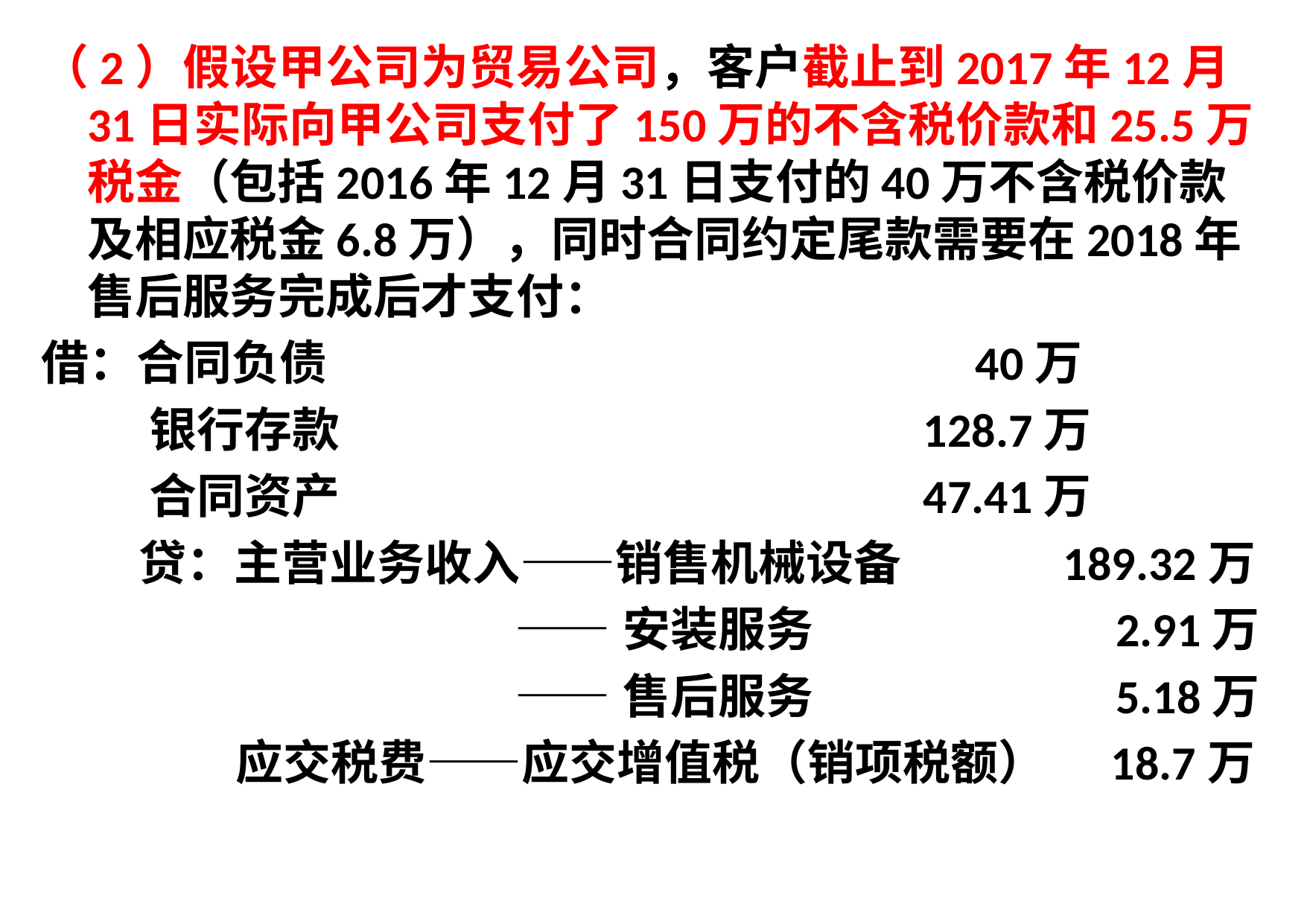

（2）假设甲公司为贸易公司，客户截止到2017年12月31日实际向甲公司支付了150万的不含税价款和25.5万税金（包括2016年12月31日支付的40万不含税价款及相应税金6.8万），同时合同约定尾款需要在2018年售后服务完成后才支付：
借：合同负债                                                           40万
         银行存款                                                     128.7万
         合同资产                                                     47.41万
        贷：主营业务收入——销售机械设备              189.32万
                                            ——安装服务                           2.91万
                                            ——售后服务                           5.18万
                 应交税费——应交增值税（销项税额）     18.7万

78